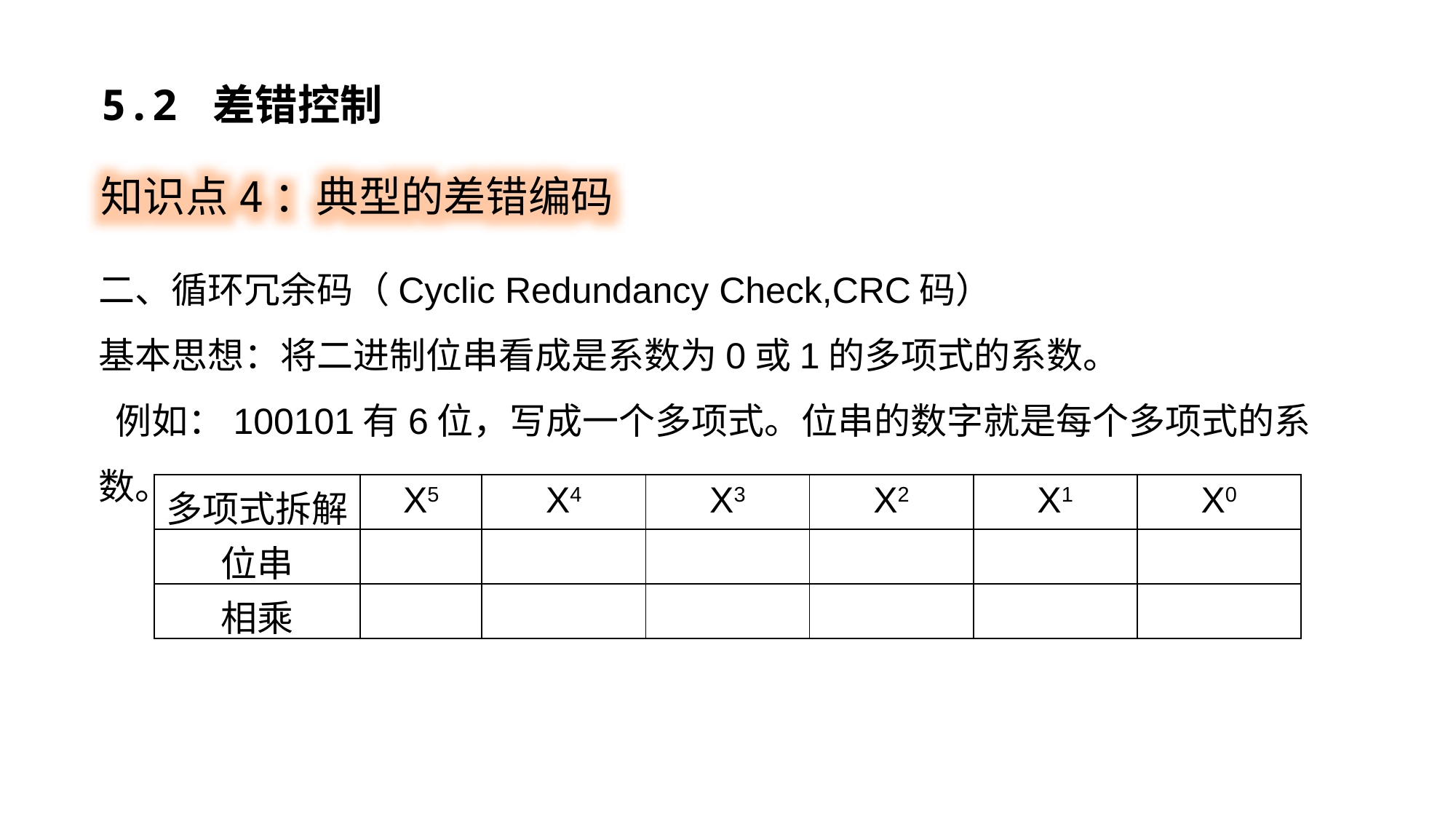

5.2 差错控制
知识点4：典型的差错编码
二、循环冗余码（Cyclic Redundancy Check,CRC码）
基本思想：将二进制位串看成是系数为0或1的多项式的系数。
 例如：100101有6位，写成一个多项式。位串的数字就是每个多项式的系数。

| 多项式拆解 | X5 | X4 | X3 | X2 | X1 | X0 |
| --- | --- | --- | --- | --- | --- | --- |
| 位串 |  |  |  |  |  |  |
| 相乘 |  |  |  |  |  |  |